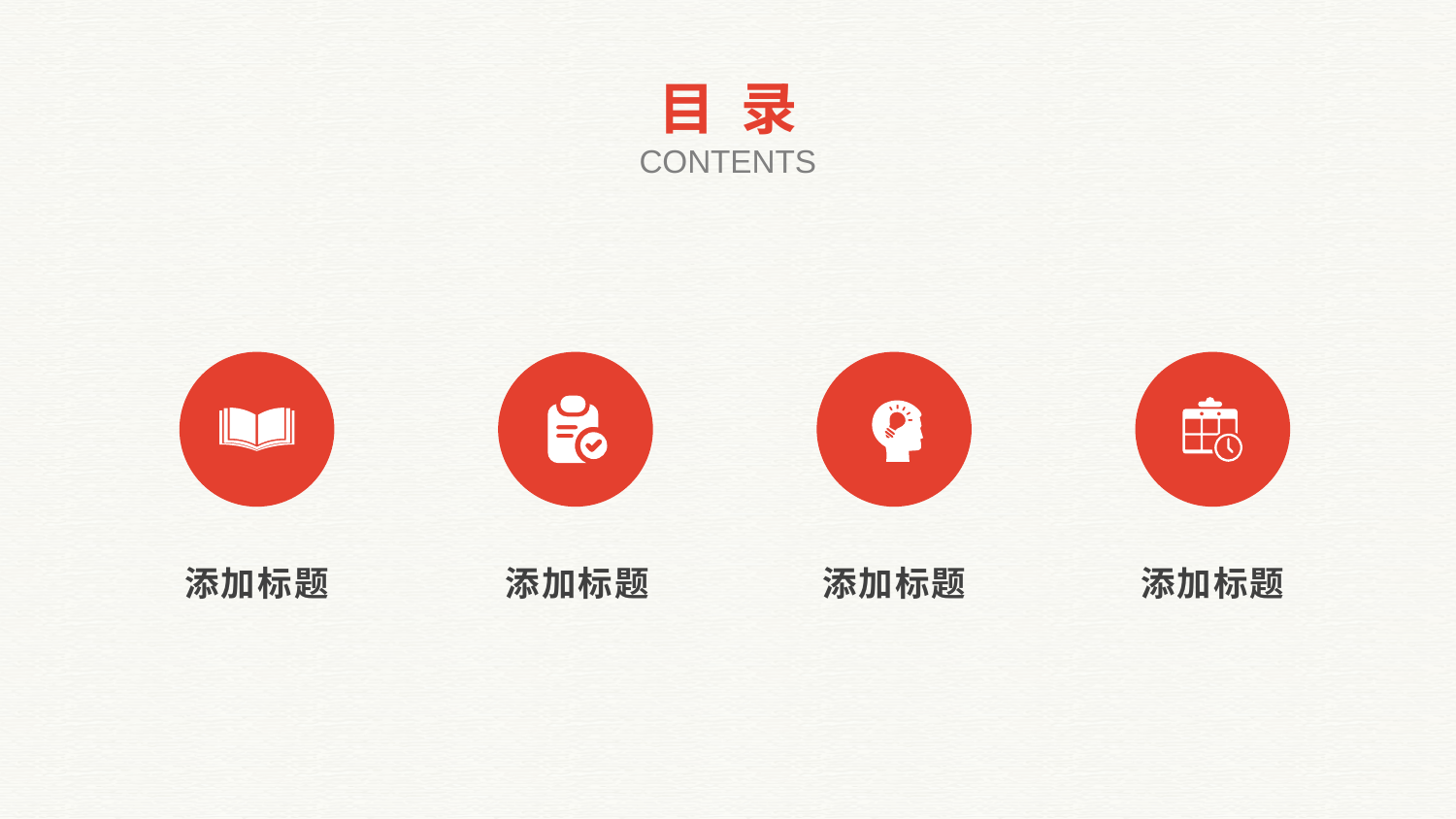

目  录
CONTENTS

添加标题
添加标题
添加标题
添加标题